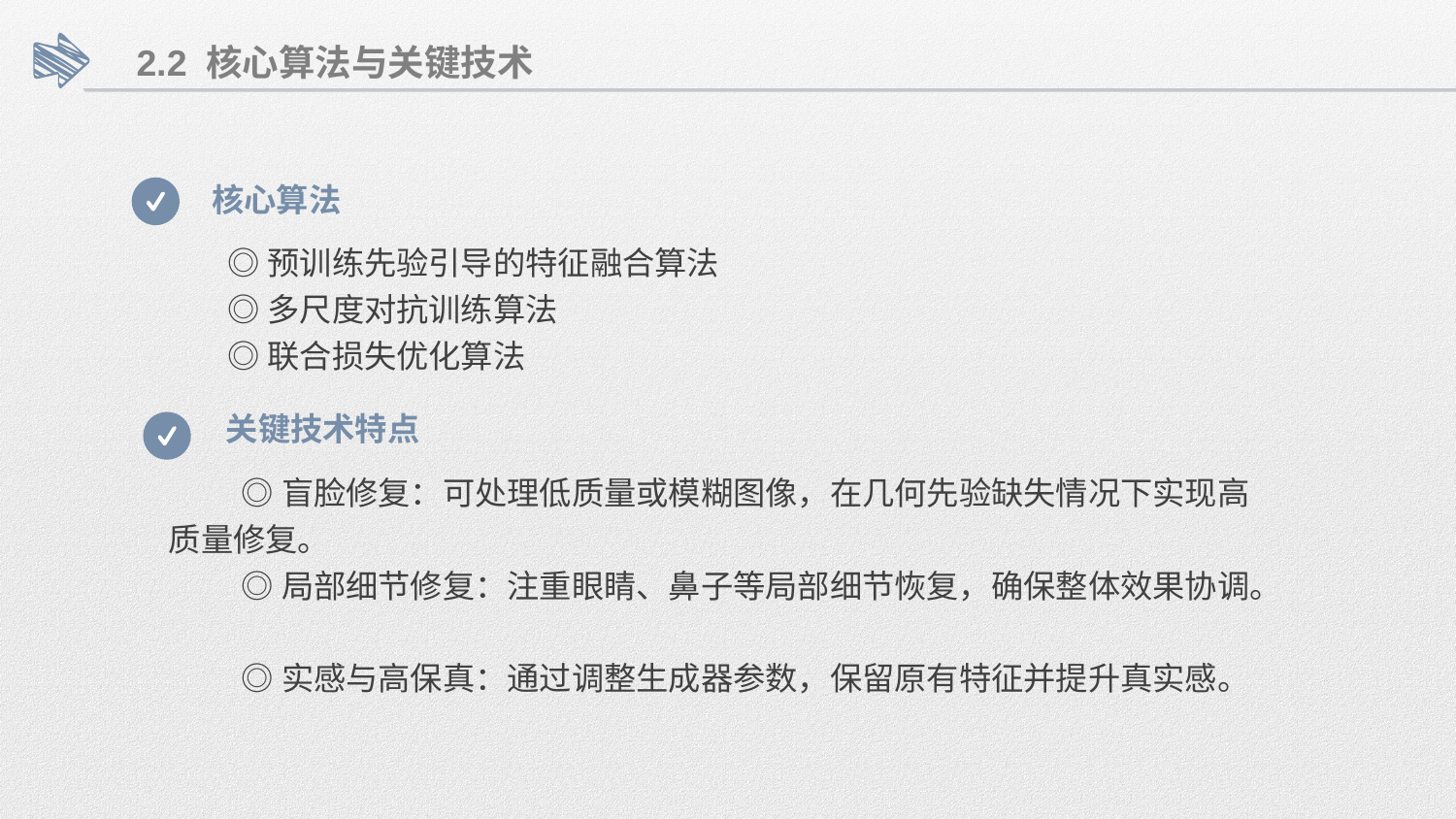

2.2 核心算法与关键技术

核心算法
◎预训练先验引导的特征融合算法
◎多尺度对抗训练算法
◎联合损失优化算法
关键技术特点
◎盲脸修复：可处理低质量或模糊图像，在几何先验缺失情况下实现高质量修复。​
◎局部细节修复：注重眼睛、鼻子等局部细节恢复，确保整体效果协调。​
◎实感与高保真：通过调整生成器参数，保留原有特征并提升真实感。​